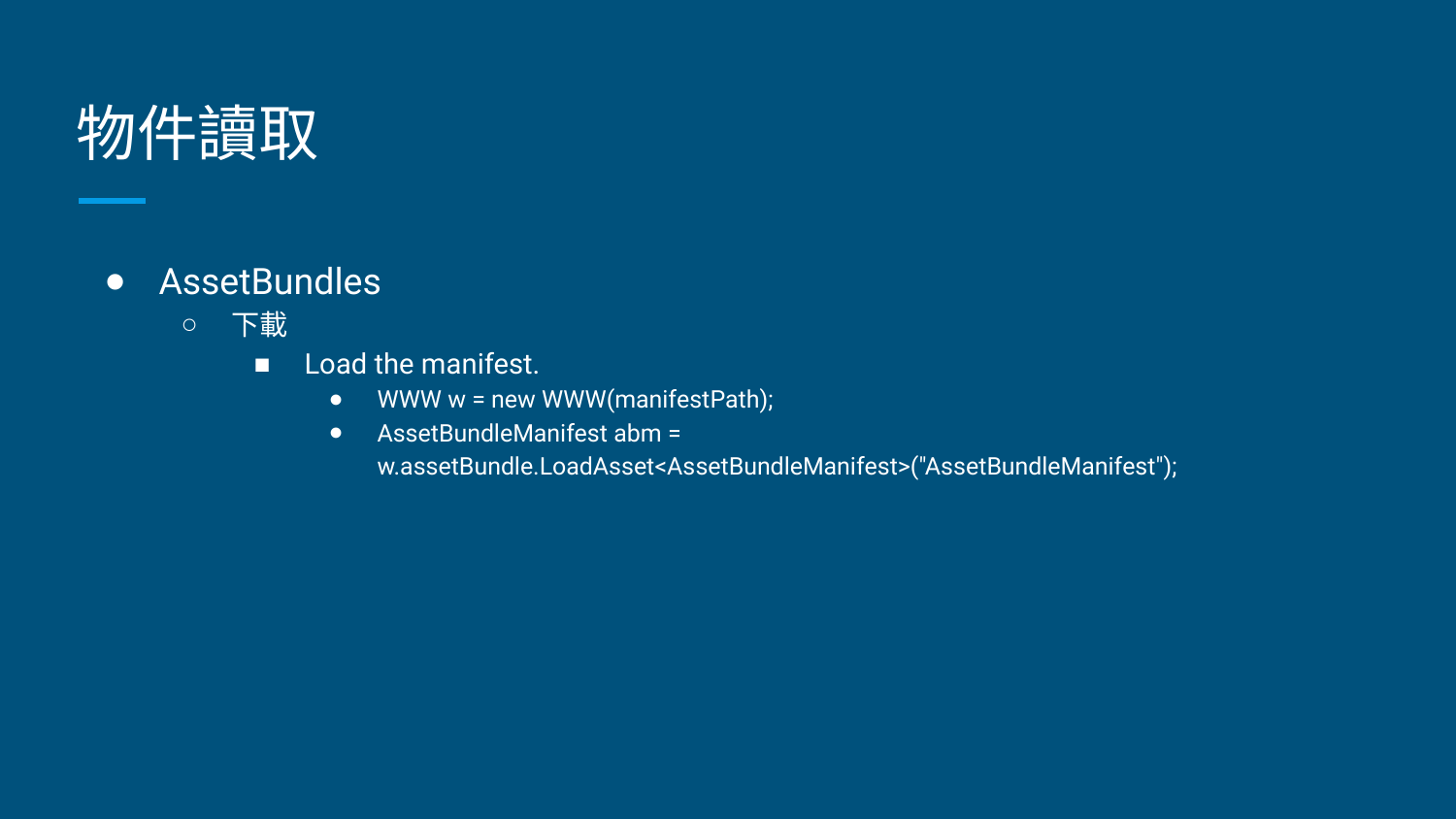

# 物件讀取
AssetBundles
下載
Load the manifest.
WWW w = new WWW(manifestPath);
AssetBundleManifest abm = w.assetBundle.LoadAsset<AssetBundleManifest>("AssetBundleManifest");